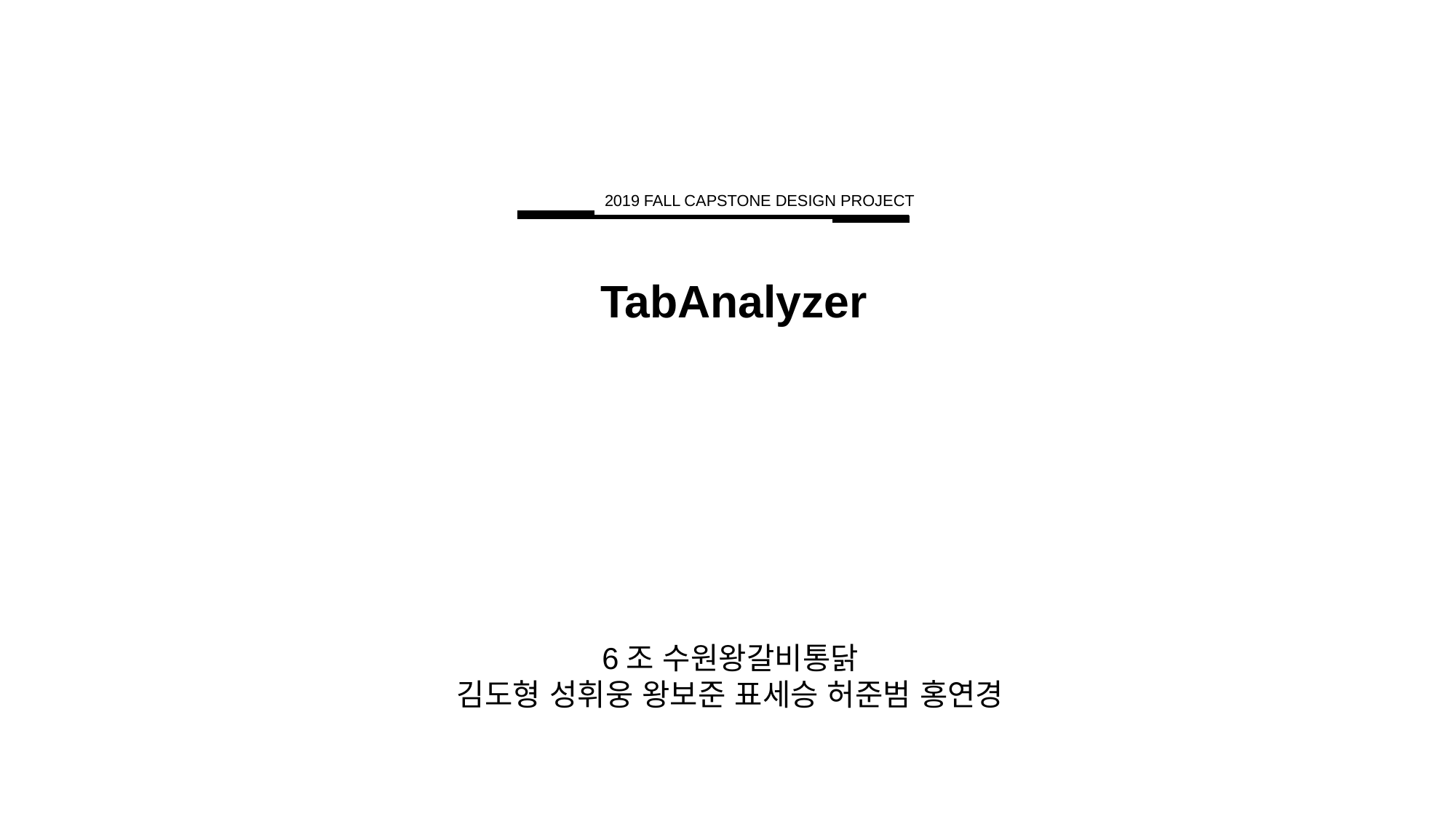

2019 FALL CAPSTONE DESIGN PROJECT

 TabAnalyzer
6조 수원왕갈비통닭
김도형 성휘웅 왕보준 표세승 허준범 홍연경